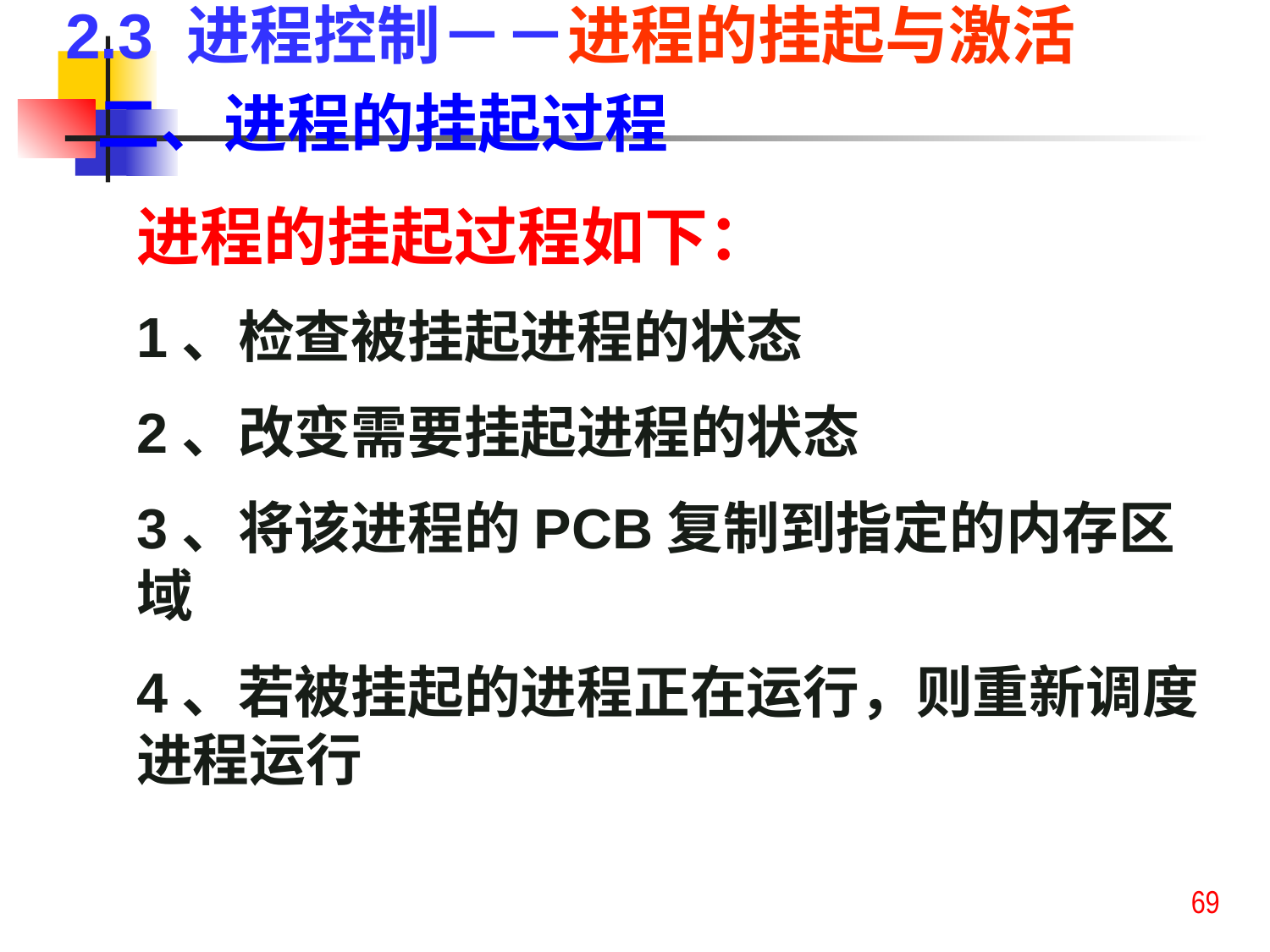

2.3 进程控制－－进程的挂起与激活
二、进程的挂起过程
进程的挂起过程如下：
1、检查被挂起进程的状态
2、改变需要挂起进程的状态
3、将该进程的PCB复制到指定的内存区域
4、若被挂起的进程正在运行，则重新调度进程运行
69